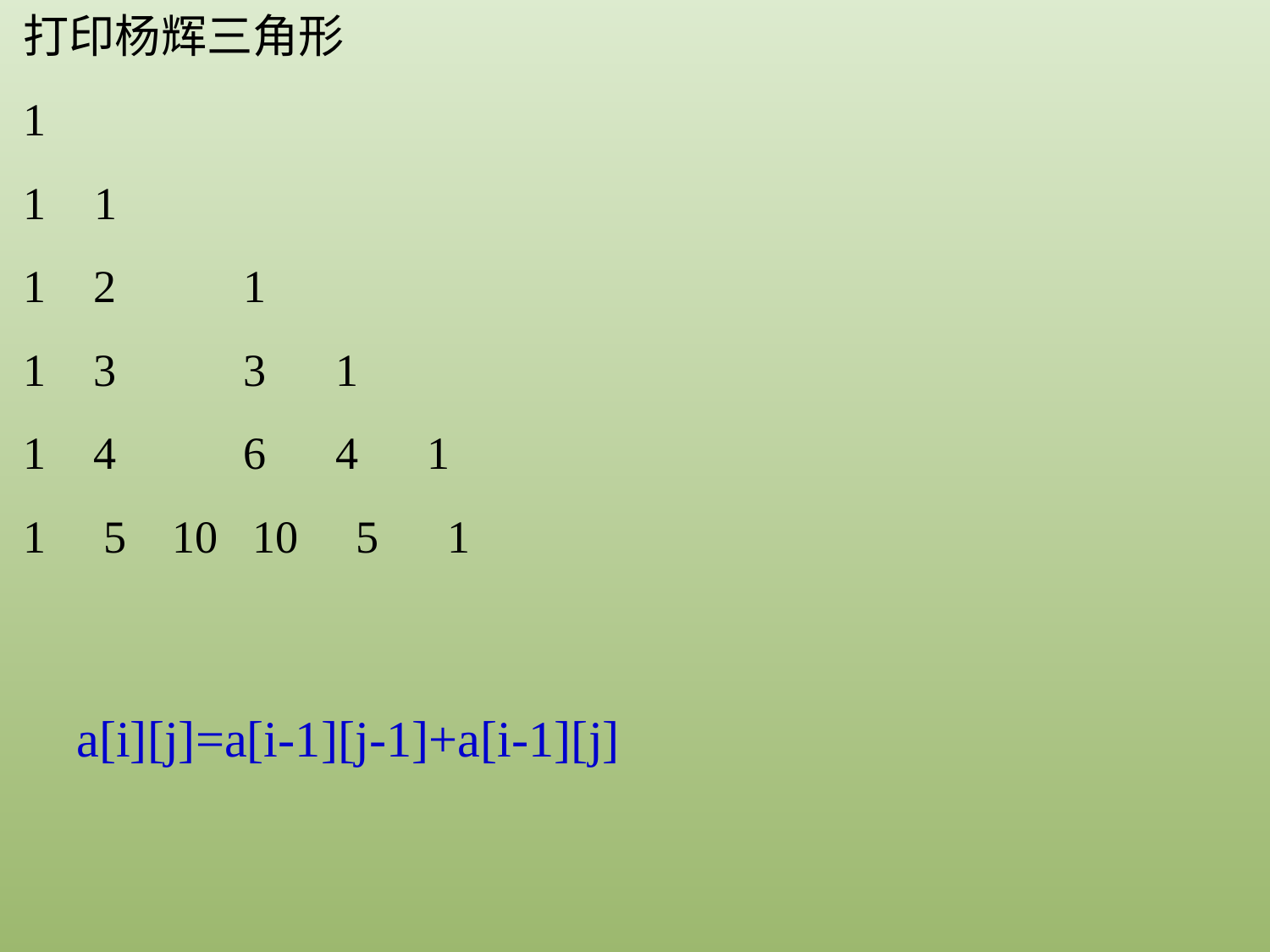

打印杨辉三角形
1
 1
1	 2	   1
1	 3	   3      1
1	 4	   6      4      1
1     5    10   10     5      1
a[i][j]=a[i-1][j-1]+a[i-1][j]
312